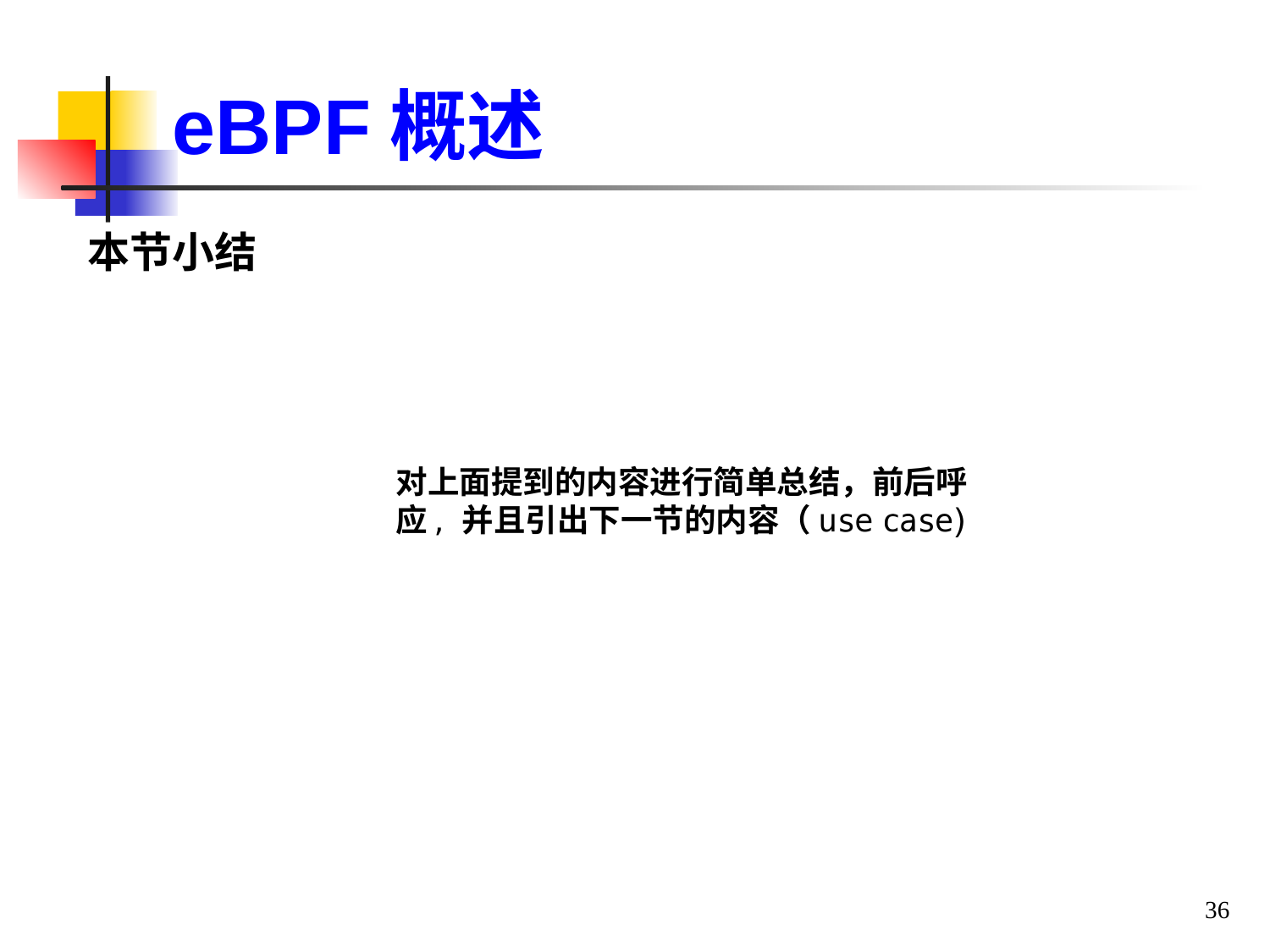

eBPF概述
本节小结
对上面提到的内容进行简单总结，前后呼应, 并且引出下一节的内容（use case)
36